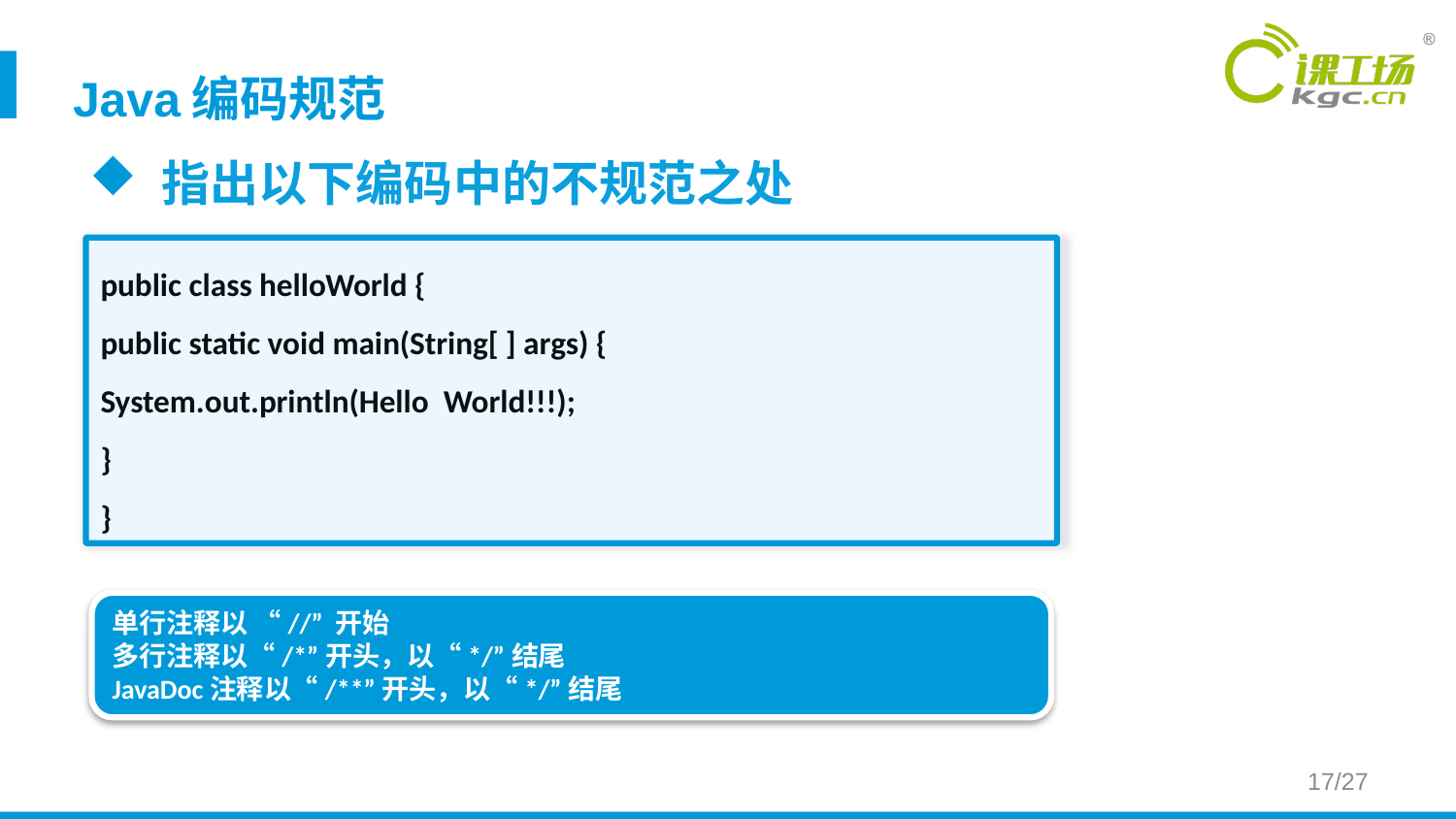

Java编码规范
指出以下编码中的不规范之处
public class helloWorld {
public static void main(String[ ] args) {
System.out.println(Hello  World!!!);
}
}
单行注释以 “//” 开始
多行注释以“/*”开头，以“*/”结尾
JavaDoc注释以“/**”开头，以“*/”结尾
17/27